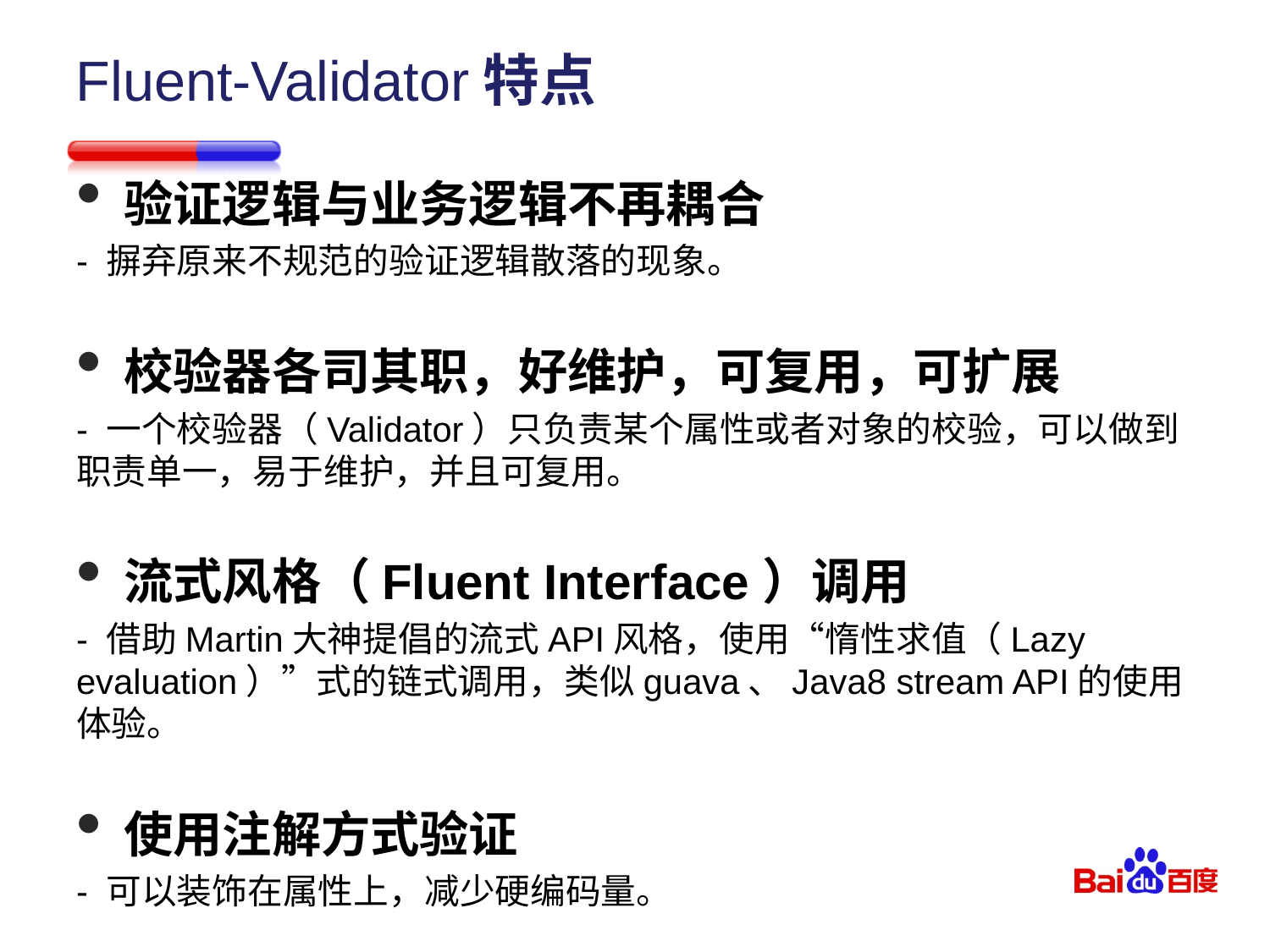

# Fluent-Validator特点
验证逻辑与业务逻辑不再耦合
- 摒弃原来不规范的验证逻辑散落的现象。

校验器各司其职，好维护，可复用，可扩展
- 一个校验器（Validator）只负责某个属性或者对象的校验，可以做到职责单一，易于维护，并且可复用。

流式风格（Fluent Interface）调用
- 借助Martin大神提倡的流式API风格，使用“惰性求值（Lazy evaluation）”式的链式调用，类似guava、Java8 stream API的使用体验。

使用注解方式验证
- 可以装饰在属性上，减少硬编码量。